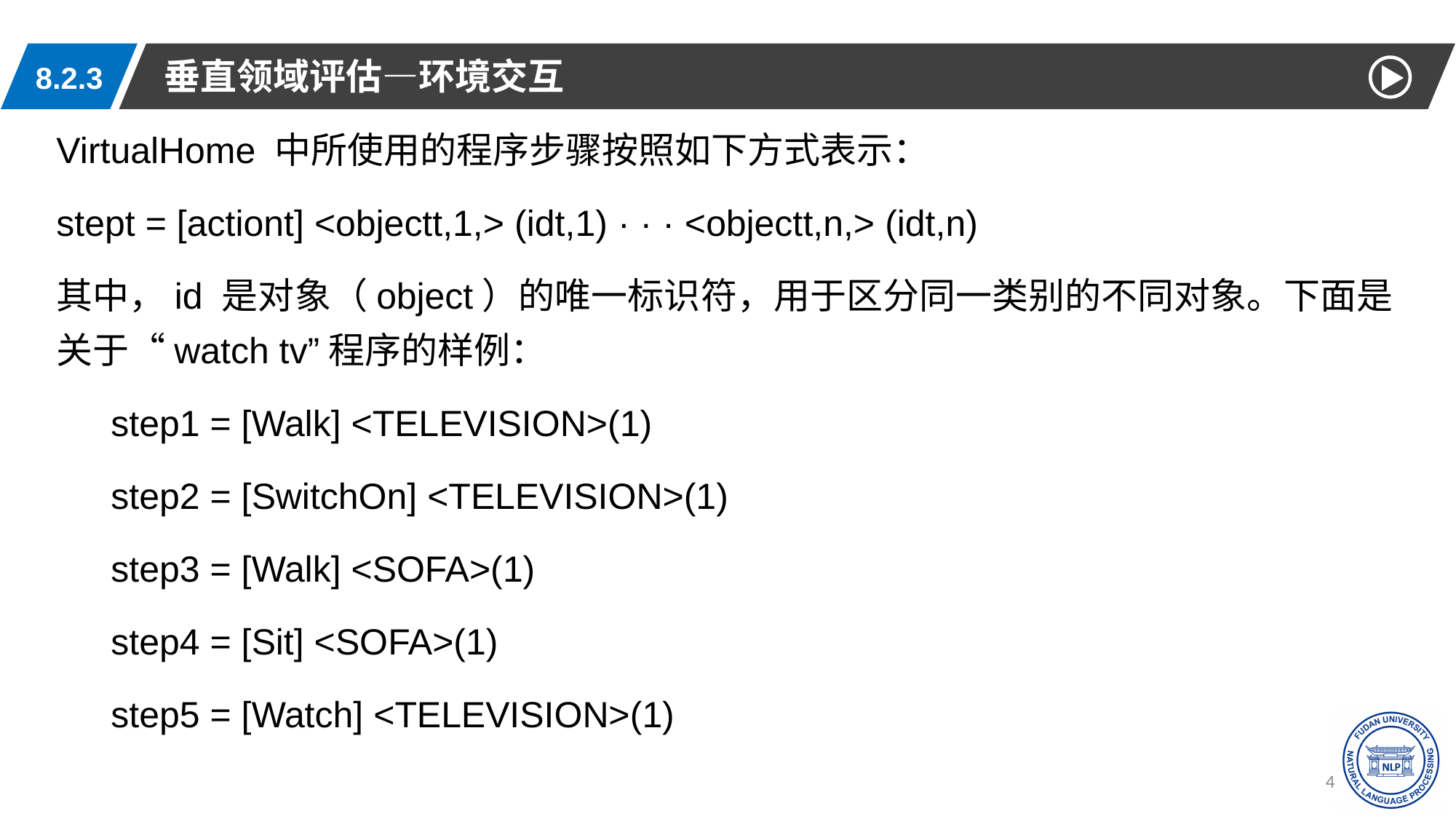

垂直领域评估—环境交互
8.2.3

VirtualHome 中所使用的程序步骤按照如下方式表示：
stept = [actiont] <objectt,1,> (idt,1) · · · <objectt,n,> (idt,n)
其中，id 是对象（object）的唯一标识符，用于区分同一类别的不同对象。下面是关于“watch tv”程序的样例：
step1 = [Walk] <TELEVISION>(1)
step2 = [SwitchOn] <TELEVISION>(1)
step3 = [Walk] <SOFA>(1)
step4 = [Sit] <SOFA>(1)
step5 = [Watch] <TELEVISION>(1)
43